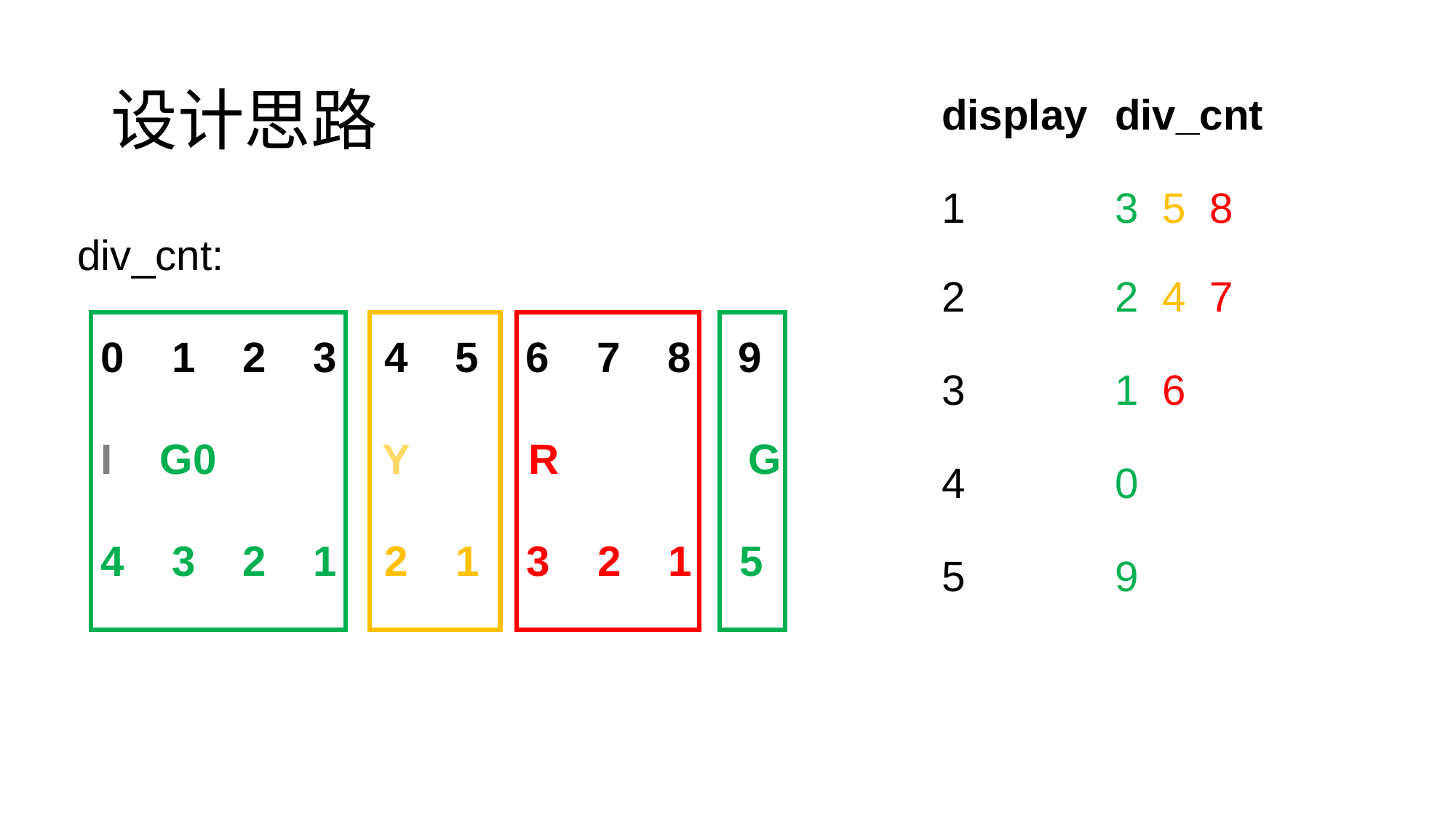

# 设计思路
| display | div\_cnt |
| --- | --- |
| 1 | 3 5 8 |
| 2 | 2 4 7 |
| 3 | 1 6 |
| 4 | 0 |
| 5 | 9 |
div_cnt:

  0    1    2    3    4    5    6    7    8    9

  I    G0              Y          R                G

  4    3    2    1    2    1    3    2    1    5